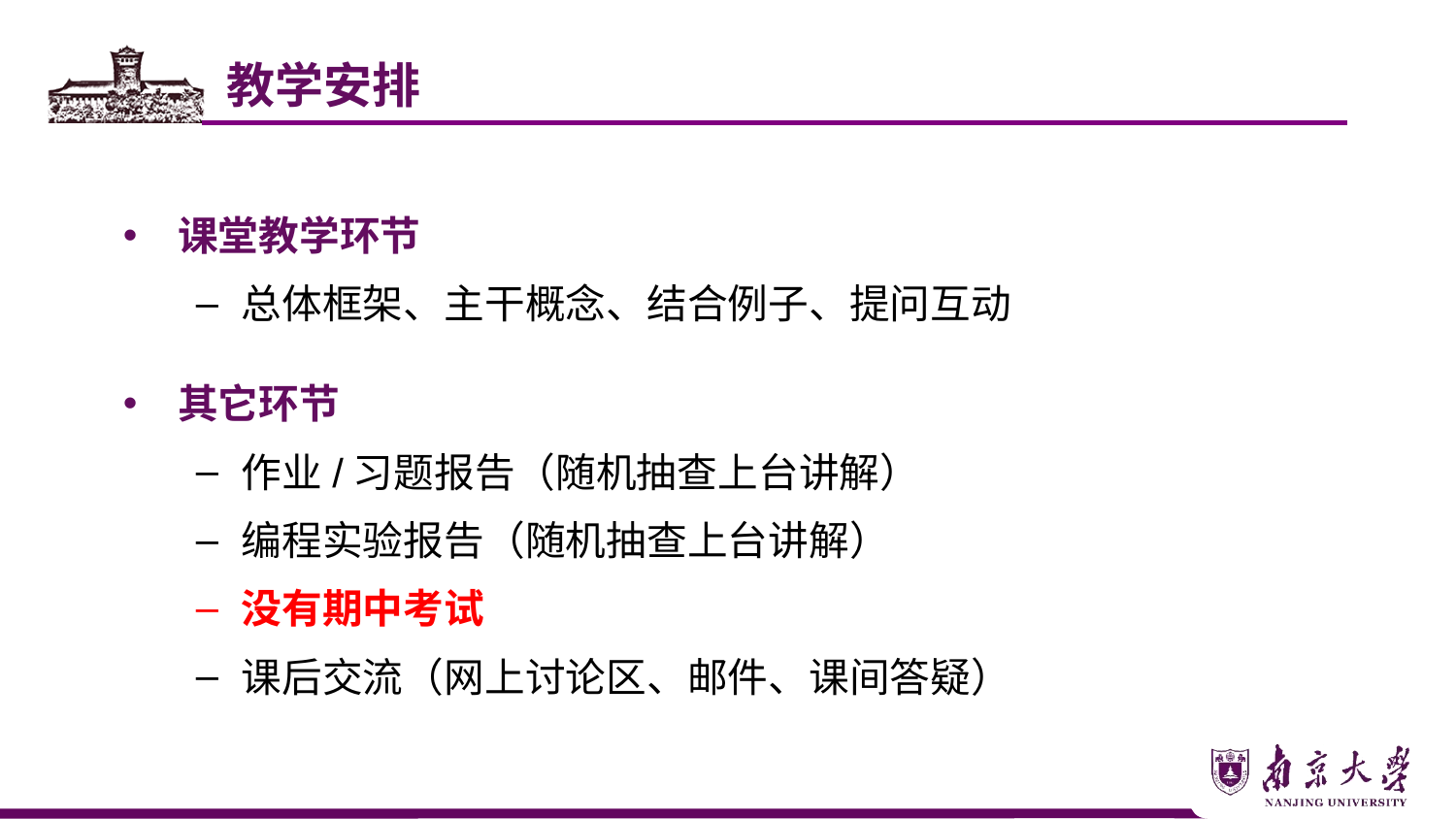

教学安排
课堂教学环节
总体框架、主干概念、结合例子、提问互动

其它环节
作业/习题报告（随机抽查上台讲解）
编程实验报告（随机抽查上台讲解）
没有期中考试
课后交流（网上讨论区、邮件、课间答疑）